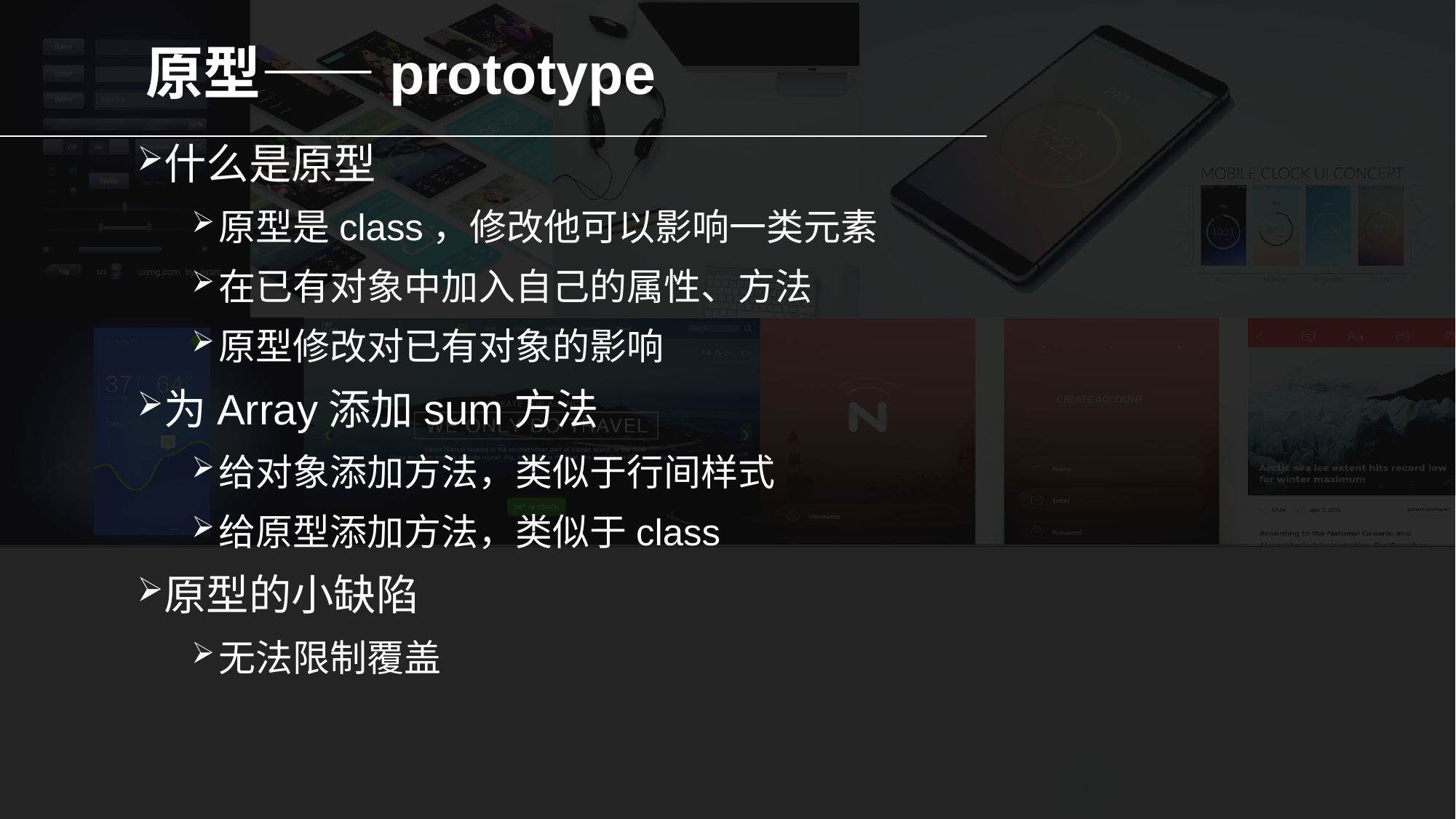

# 原型——prototype
什么是原型
原型是class，修改他可以影响一类元素
在已有对象中加入自己的属性、方法
原型修改对已有对象的影响
为Array添加sum方法
给对象添加方法，类似于行间样式
给原型添加方法，类似于class
原型的小缺陷
无法限制覆盖